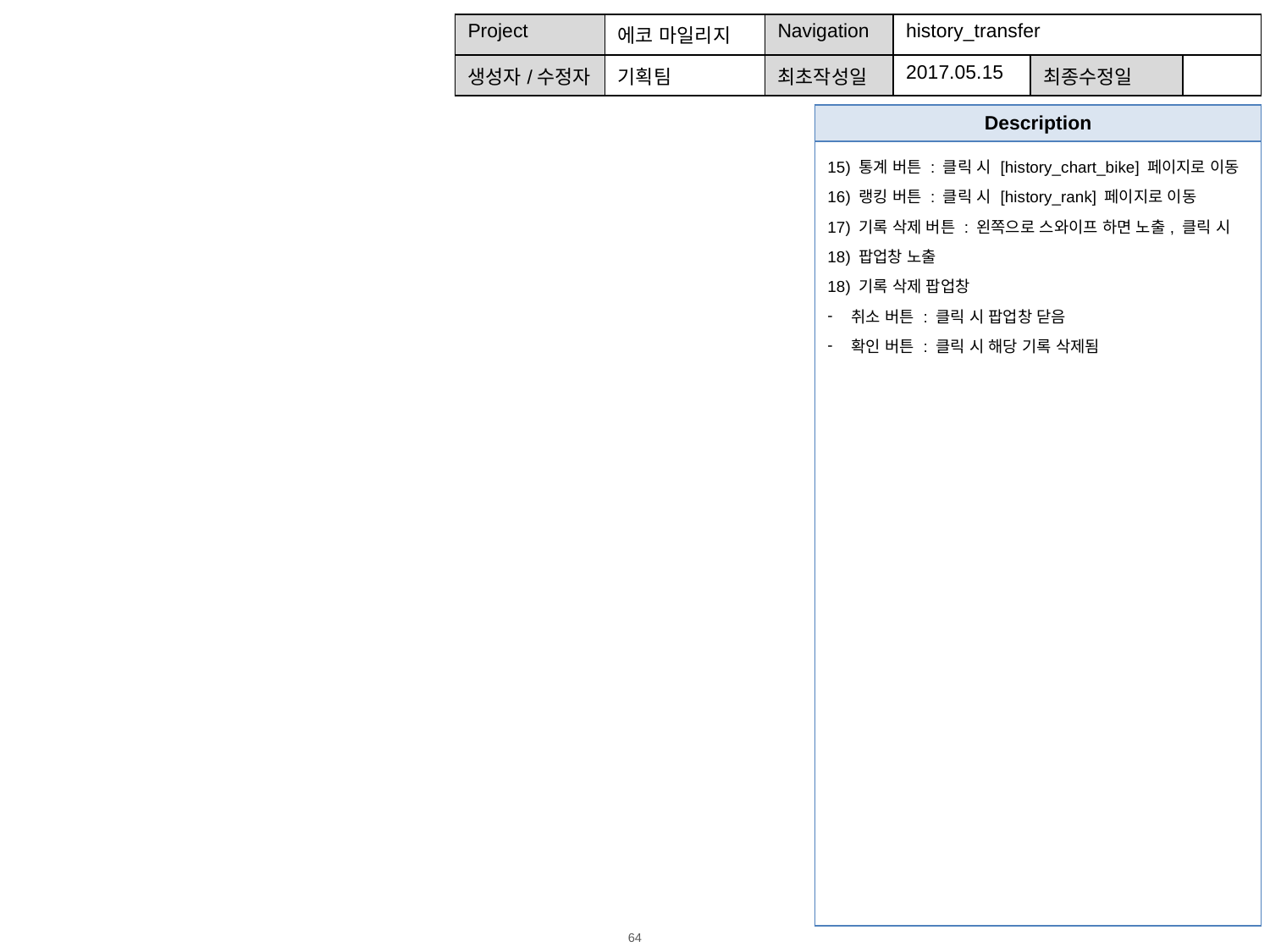

| Project | 에코 마일리지 | Navigation | history\_transfer |  |  |
| --- | --- | --- | --- | --- | --- |
| 생성자/수정자 | 기획팀 | 최초작성일 | 2017.05.15 | 최종수정일 |  |
| Description |
| --- |
| 15) 통계 버튼 : 클릭 시 [history\_chart\_bike] 페이지로 이동 16) 랭킹 버튼 : 클릭 시 [history\_rank] 페이지로 이동 17) 기록 삭제 버튼 : 왼쪽으로 스와이프 하면 노출, 클릭 시 18) 팝업창 노출 18) 기록 삭제 팝업창 취소 버튼 : 클릭 시 팝업창 닫음 확인 버튼 : 클릭 시 해당 기록 삭제됨 |